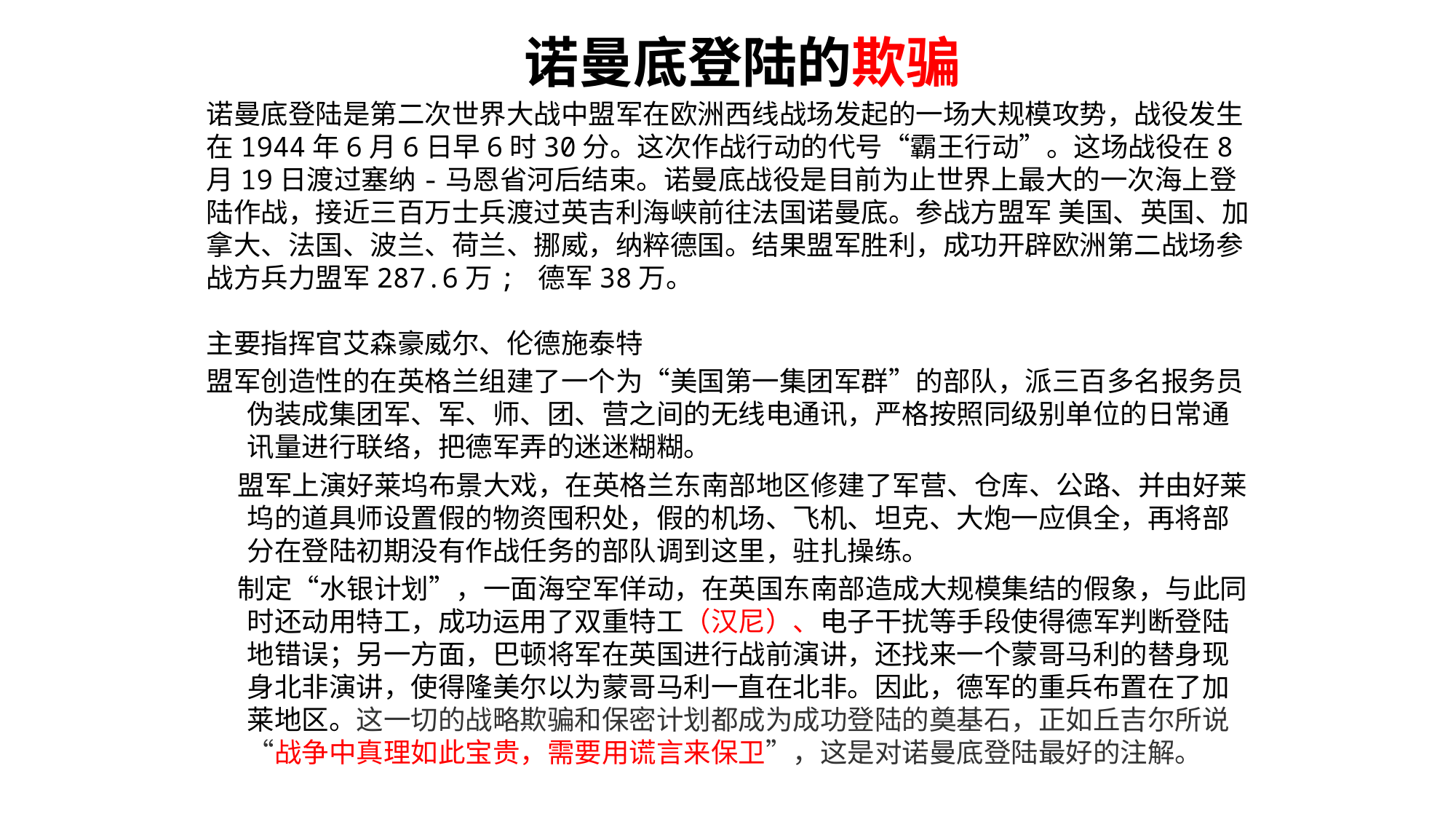

诺曼底登陆的欺骗
诺曼底登陆是第二次世界大战中盟军在欧洲西线战场发起的一场大规模攻势，战役发生在1944年6月6日早6时30分。这次作战行动的代号“霸王行动”。这场战役在8月19日渡过塞纳-马恩省河后结束。诺曼底战役是目前为止世界上最大的一次海上登陆作战，接近三百万士兵渡过英吉利海峡前往法国诺曼底。参战方盟军 美国、英国、加拿大、法国、波兰、荷兰、挪威，纳粹德国。结果盟军胜利，成功开辟欧洲第二战场参战方兵力盟军287.6万; 德军38万。

主要指挥官艾森豪威尔、伦德施泰特
盟军创造性的在英格兰组建了一个为“美国第一集团军群”的部队，派三百多名报务员伪装成集团军、军、师、团、营之间的无线电通讯，严格按照同级别单位的日常通讯量进行联络，把德军弄的迷迷糊糊。
    盟军上演好莱坞布景大戏，在英格兰东南部地区修建了军营、仓库、公路、并由好莱坞的道具师设置假的物资囤积处，假的机场、飞机、坦克、大炮一应俱全，再将部分在登陆初期没有作战任务的部队调到这里，驻扎操练。
    制定“水银计划”，一面海空军佯动，在英国东南部造成大规模集结的假象，与此同时还动用特工，成功运用了双重特工（汉尼）、电子干扰等手段使得德军判断登陆地错误；另一方面，巴顿将军在英国进行战前演讲，还找来一个蒙哥马利的替身现身北非演讲，使得隆美尔以为蒙哥马利一直在北非。因此，德军的重兵布置在了加莱地区。这一切的战略欺骗和保密计划都成为成功登陆的奠基石，正如丘吉尔所说“战争中真理如此宝贵，需要用谎言来保卫”，这是对诺曼底登陆最好的注解。